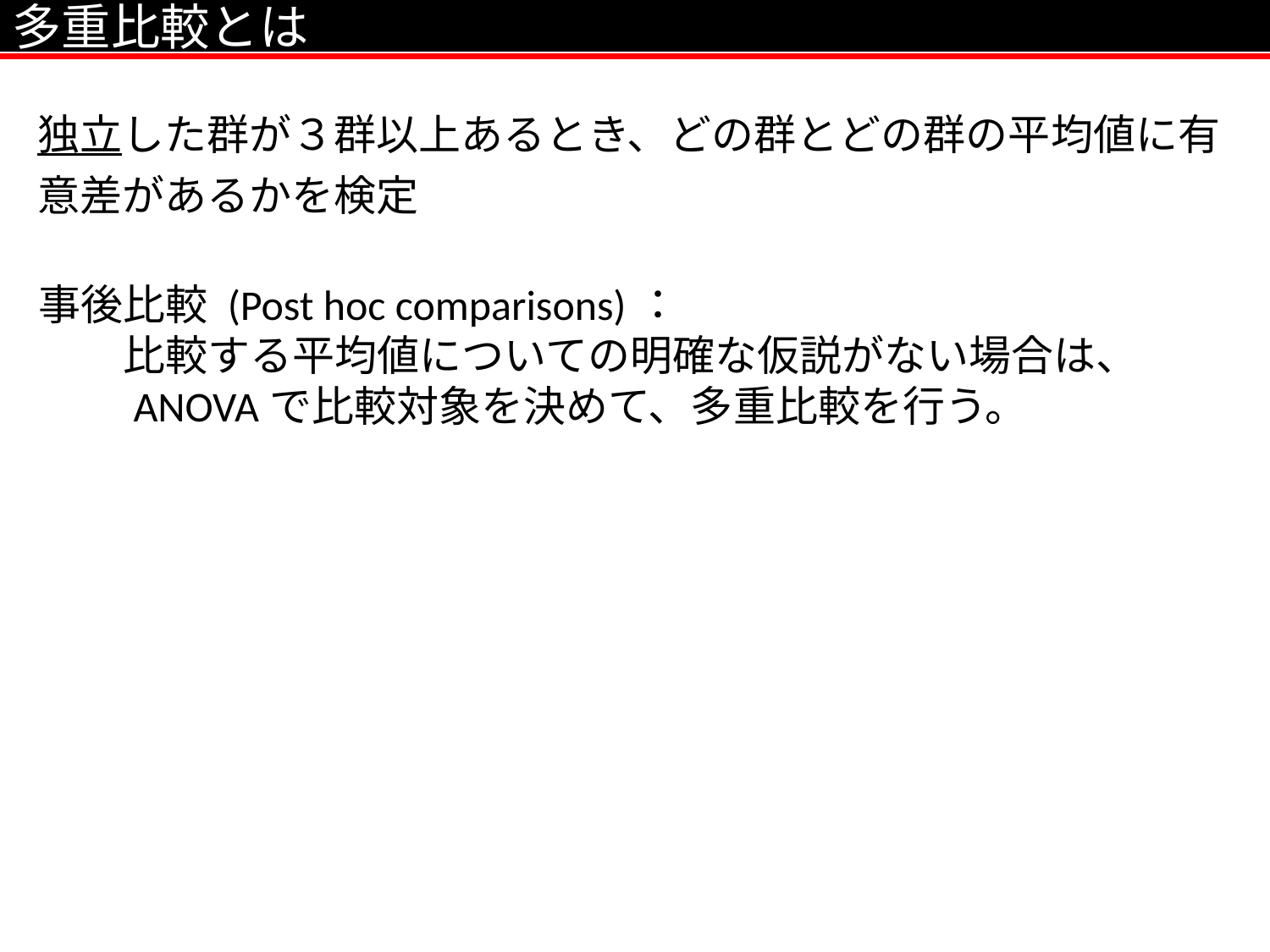

多重比較とは

独立した群が３群以上あるとき、どの群とどの群の平均値に有意差があるかを検定
事後比較 (Post hoc comparisons)：
　　比較する平均値についての明確な仮説がない場合は、
　　ANOVAで比較対象を決めて、多重比較を行う。
J2
40件